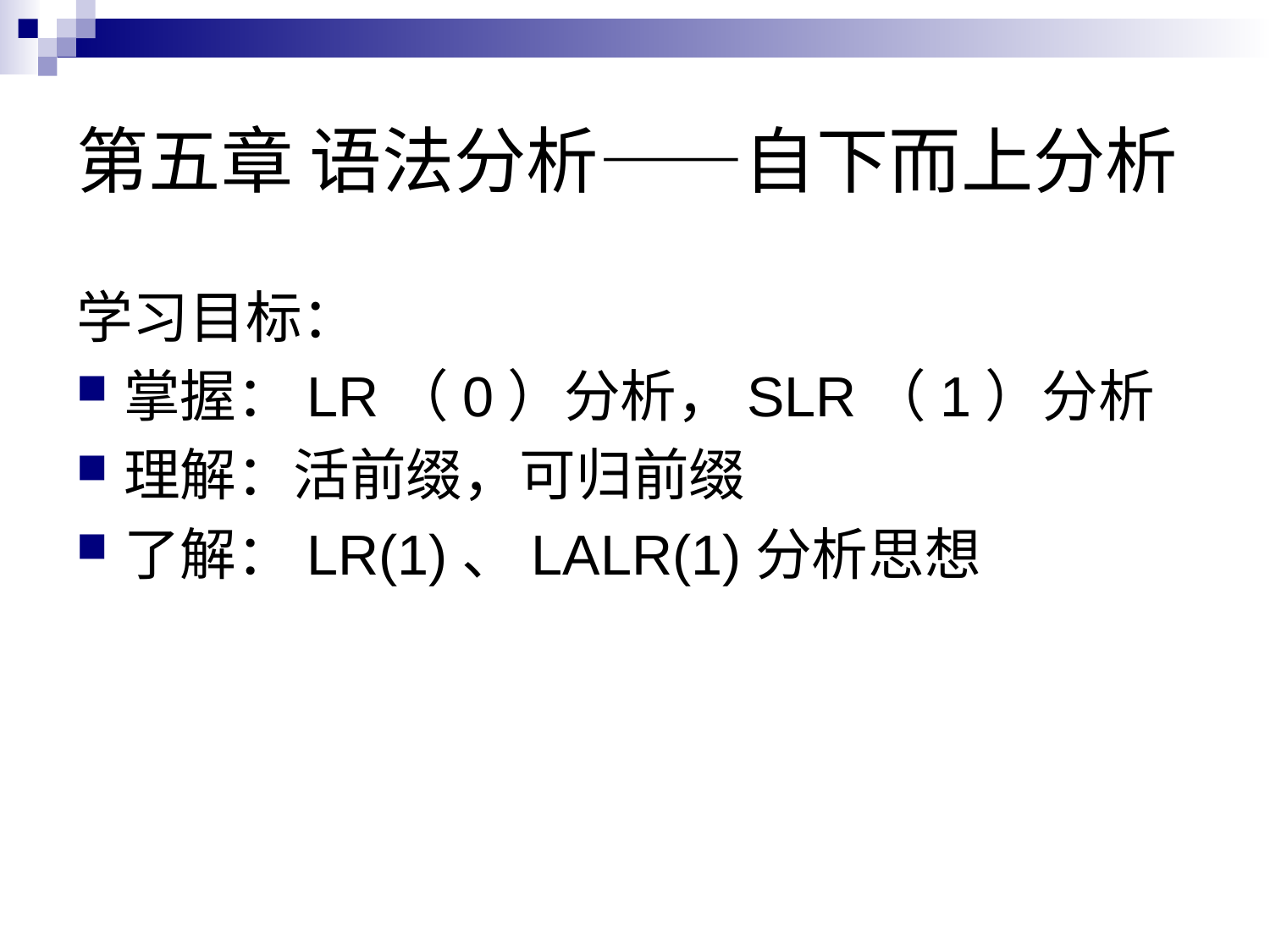

# 第五章 语法分析——自下而上分析
学习目标：
掌握：LR（0）分析，SLR（1）分析
理解：活前缀，可归前缀
了解：LR(1)、LALR(1)分析思想